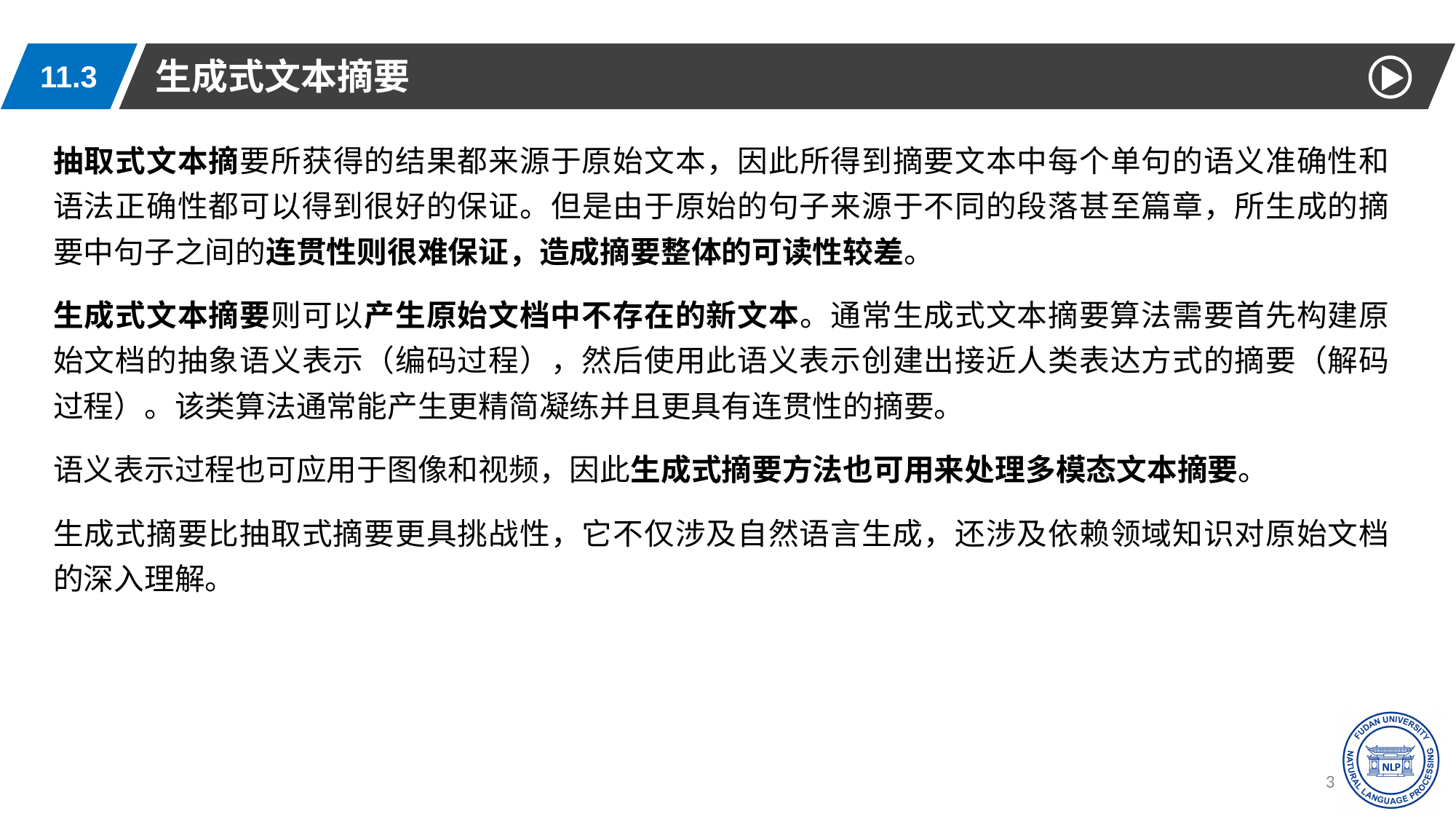

生成式文本摘要
11.3

抽取式文本摘要所获得的结果都来源于原始文本，因此所得到摘要文本中每个单句的语义准确性和语法正确性都可以得到很好的保证。但是由于原始的句子来源于不同的段落甚至篇章，所生成的摘要中句子之间的连贯性则很难保证，造成摘要整体的可读性较差。
生成式文本摘要则可以产生原始文档中不存在的新文本。通常生成式文本摘要算法需要首先构建原始文档的抽象语义表示（编码过程），然后使用此语义表示创建出接近人类表达方式的摘要（解码过程）。该类算法通常能产生更精简凝练并且更具有连贯性的摘要。
语义表示过程也可应用于图像和视频，因此生成式摘要方法也可用来处理多模态文本摘要。
生成式摘要比抽取式摘要更具挑战性，它不仅涉及自然语言生成，还涉及依赖领域知识对原始文档的深入理解。
38